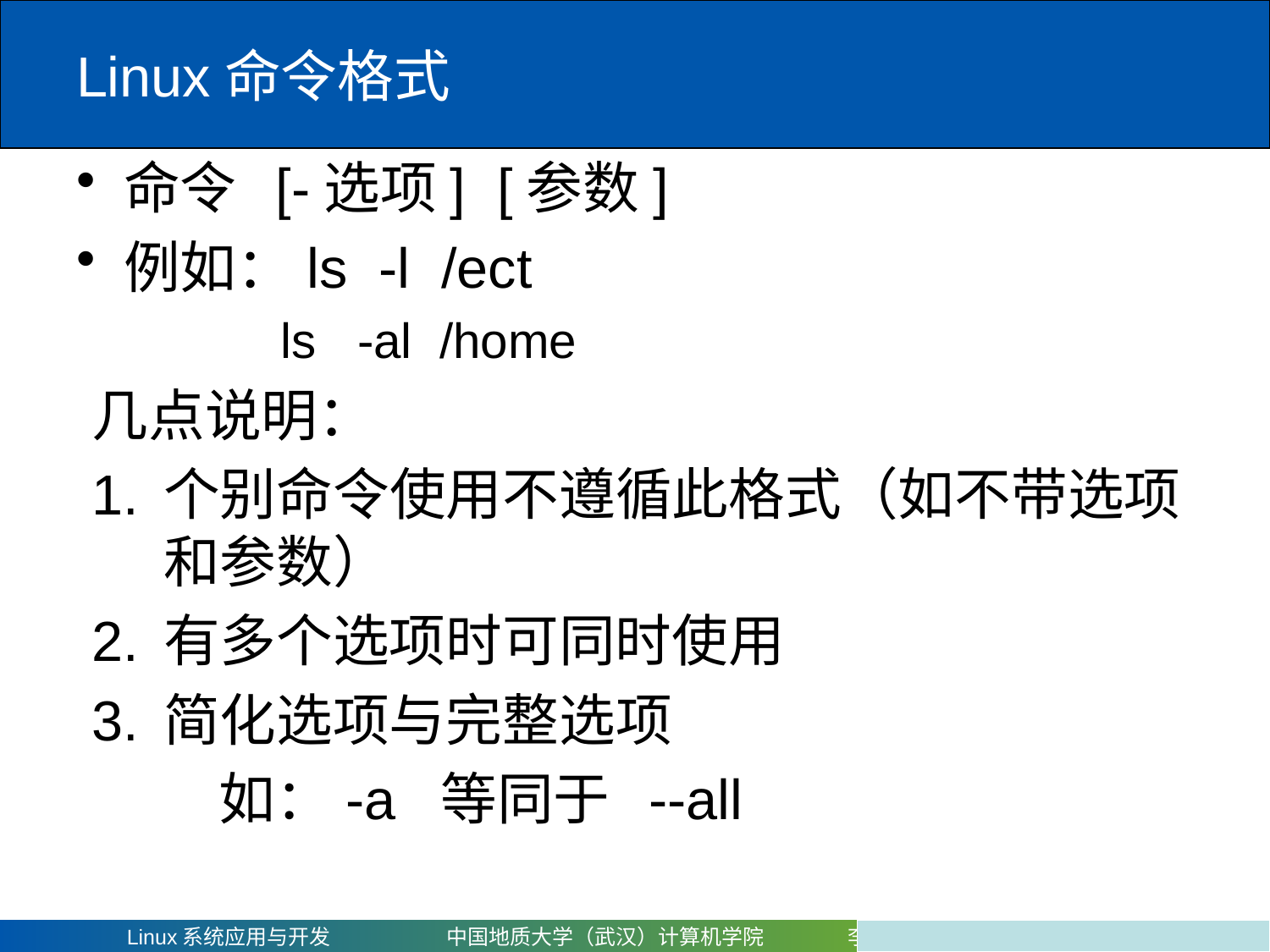

# Linux命令格式
命令  [-选项]  [参数]
例如：ls  -l  /ect
 ls   -al  /home
几点说明：
个别命令使用不遵循此格式（如不带选项和参数）
有多个选项时可同时使用
简化选项与完整选项
	如：-a  等同于  --all